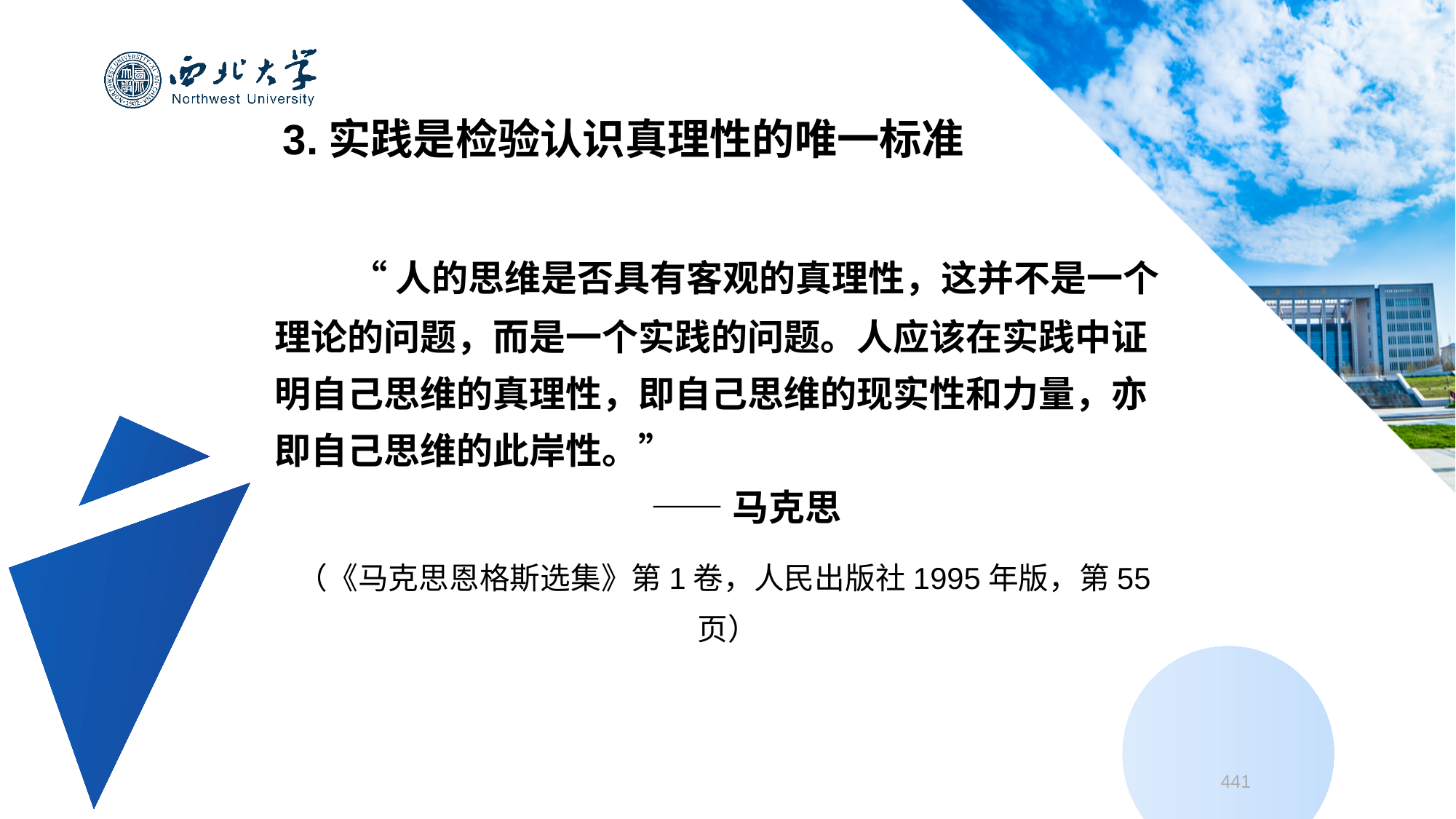

3.实践是检验认识真理性的唯一标准
       “人的思维是否具有客观的真理性，这并不是一个理论的问题，而是一个实践的问题。人应该在实践中证明自己思维的真理性，即自己思维的现实性和力量，亦即自己思维的此岸性。”
                                              ——马克思
（《马克思恩格斯选集》第1卷，人民出版社1995年版，第55页）
441